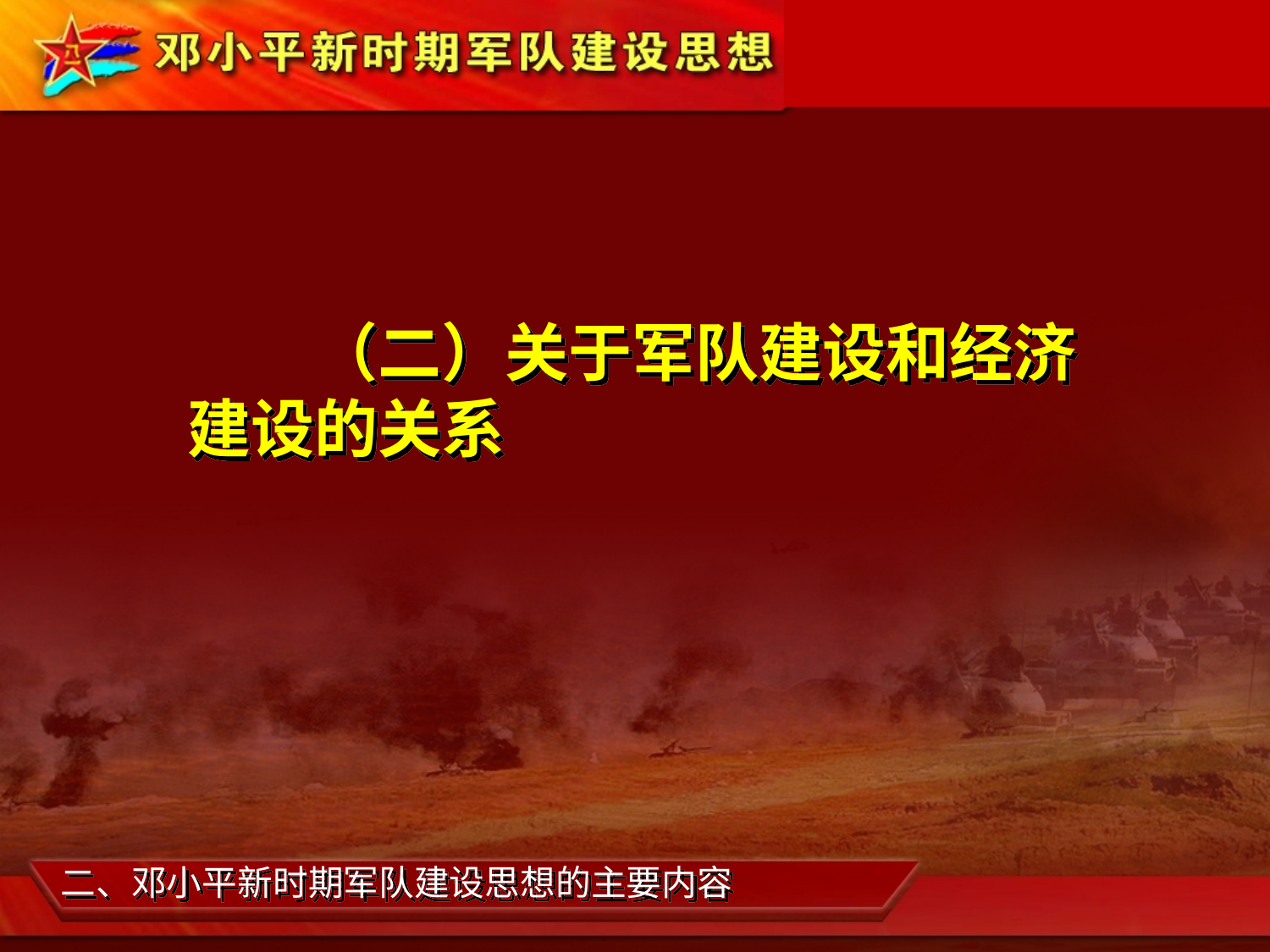

（二）关于军队建设和经济建设的关系
二、邓小平新时期军队建设思想的主要内容